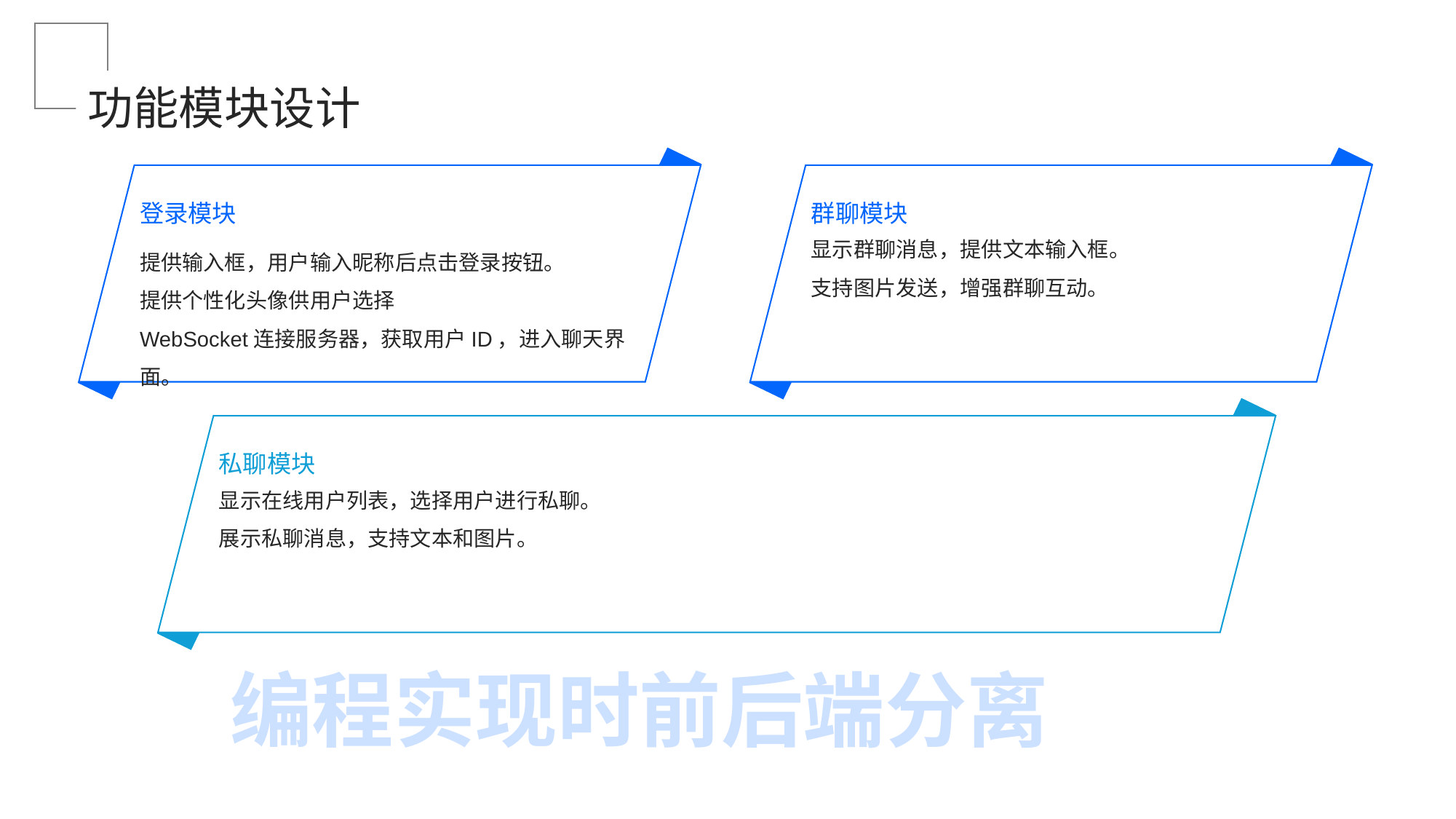

功能模块设计

登录模块
群聊模块
提供输入框，用户输入昵称后点击登录按钮。
提供个性化头像供用户选择
WebSocket连接服务器，获取用户ID，进入聊天界面。
显示群聊消息，提供文本输入框。
支持图片发送，增强群聊互动。

私聊模块
显示在线用户列表，选择用户进行私聊。
展示私聊消息，支持文本和图片。

编程实现时前后端分离